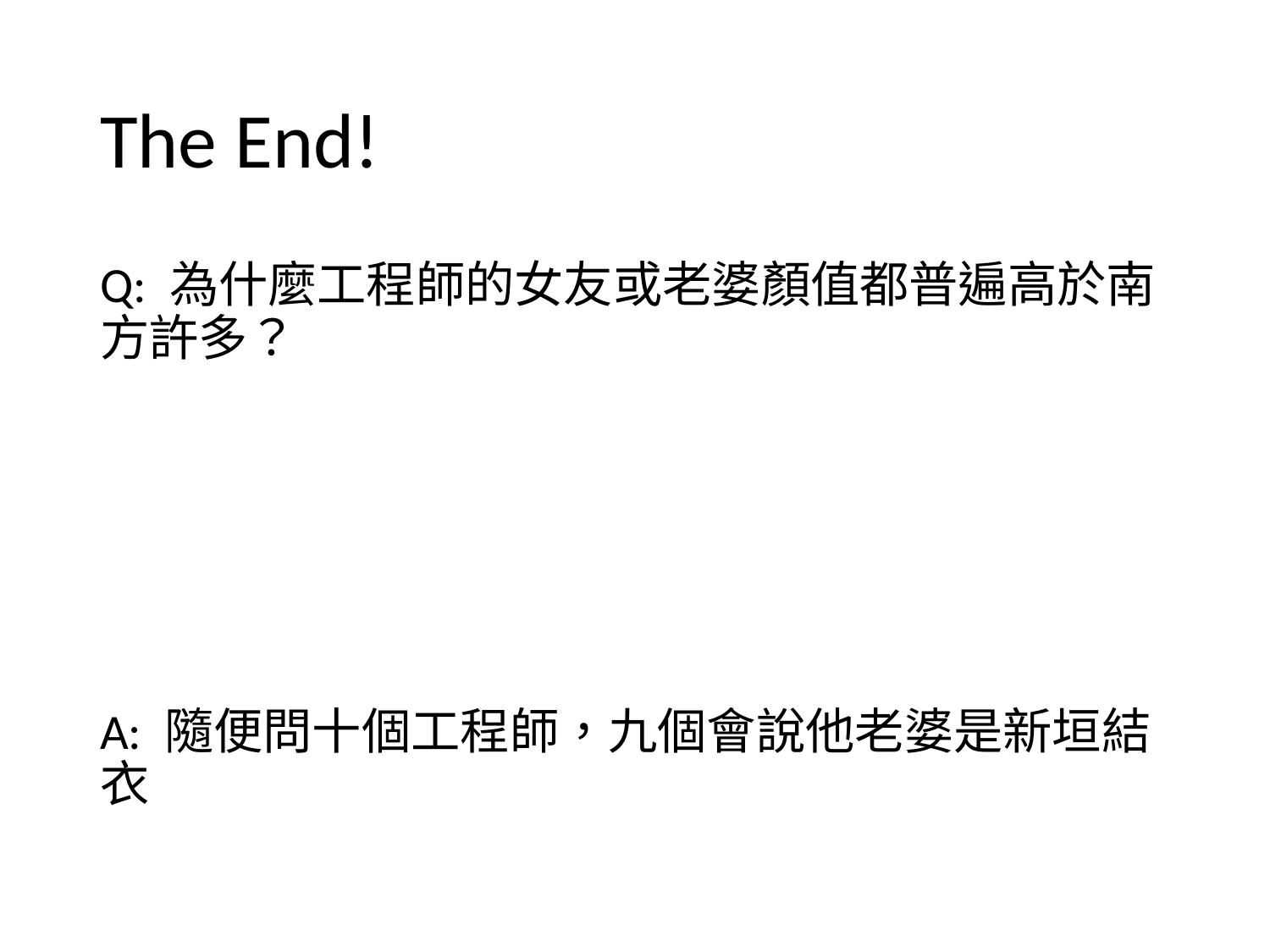

# The End!
Q: 為什麼工程師的女友或老婆顏值都普遍高於南方許多？
A: 隨便問十個工程師，九個會說他老婆是新垣結衣